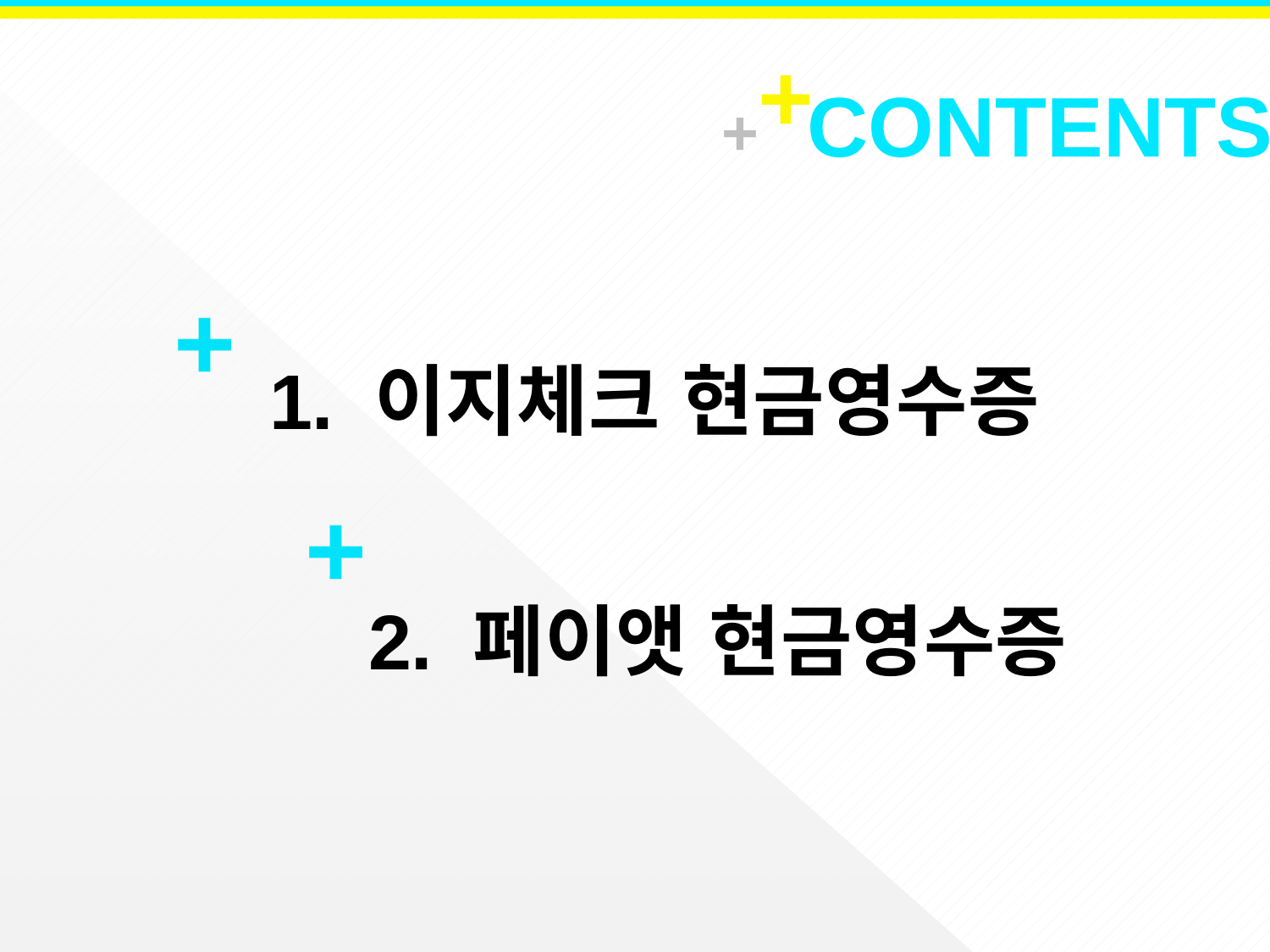

+
+
CONTENTS

+
1. 이지체크 현금영수증
+
2. 페이앳 현금영수증